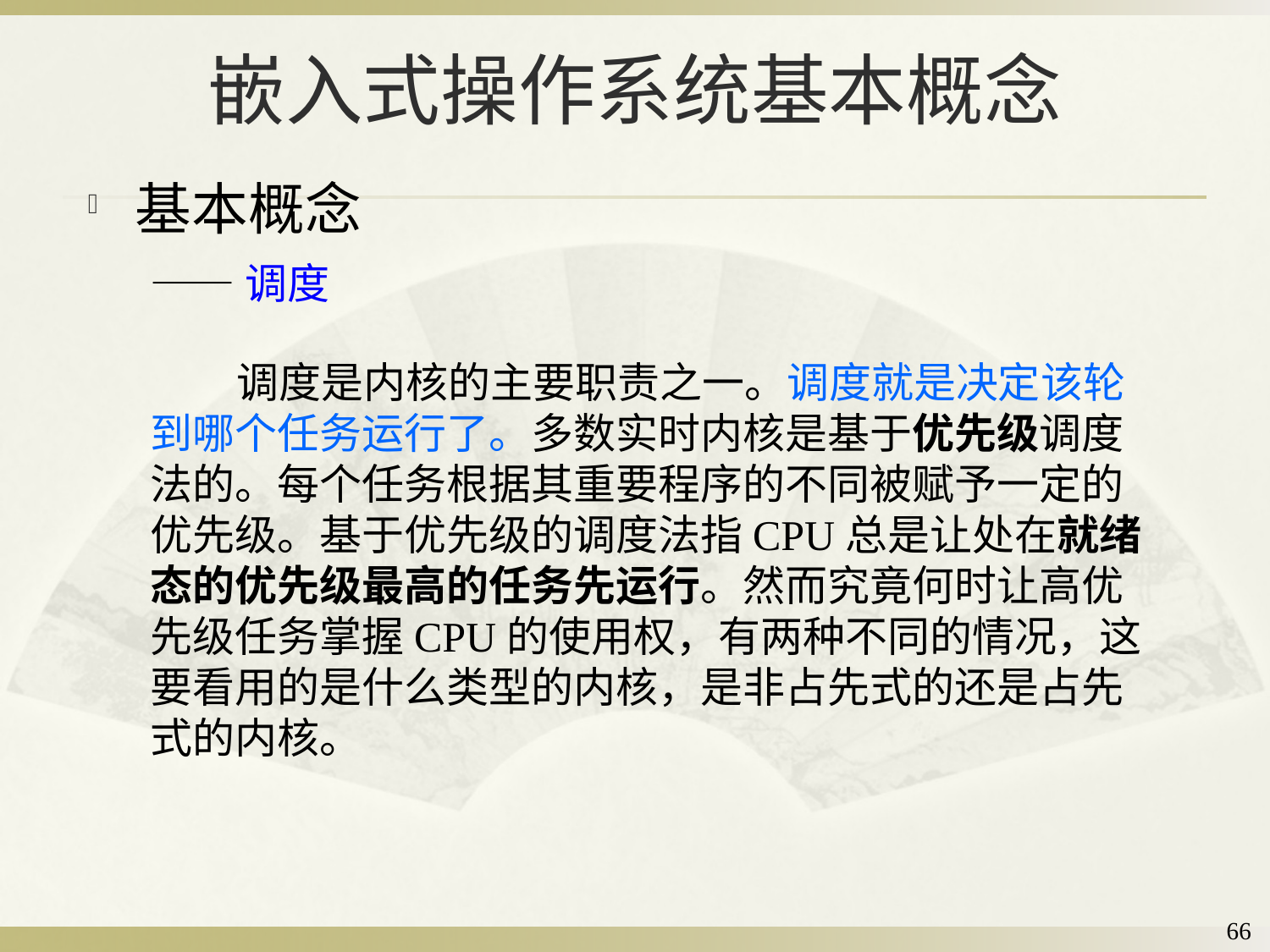

# 嵌入式操作系统基本概念
基本概念
——调度
        调度是内核的主要职责之一。调度就是决定该轮到哪个任务运行了。多数实时内核是基于优先级调度法的。每个任务根据其重要程序的不同被赋予一定的优先级。基于优先级的调度法指CPU总是让处在就绪态的优先级最高的任务先运行。然而究竟何时让高优先级任务掌握CPU的使用权，有两种不同的情况，这要看用的是什么类型的内核，是非占先式的还是占先式的内核。